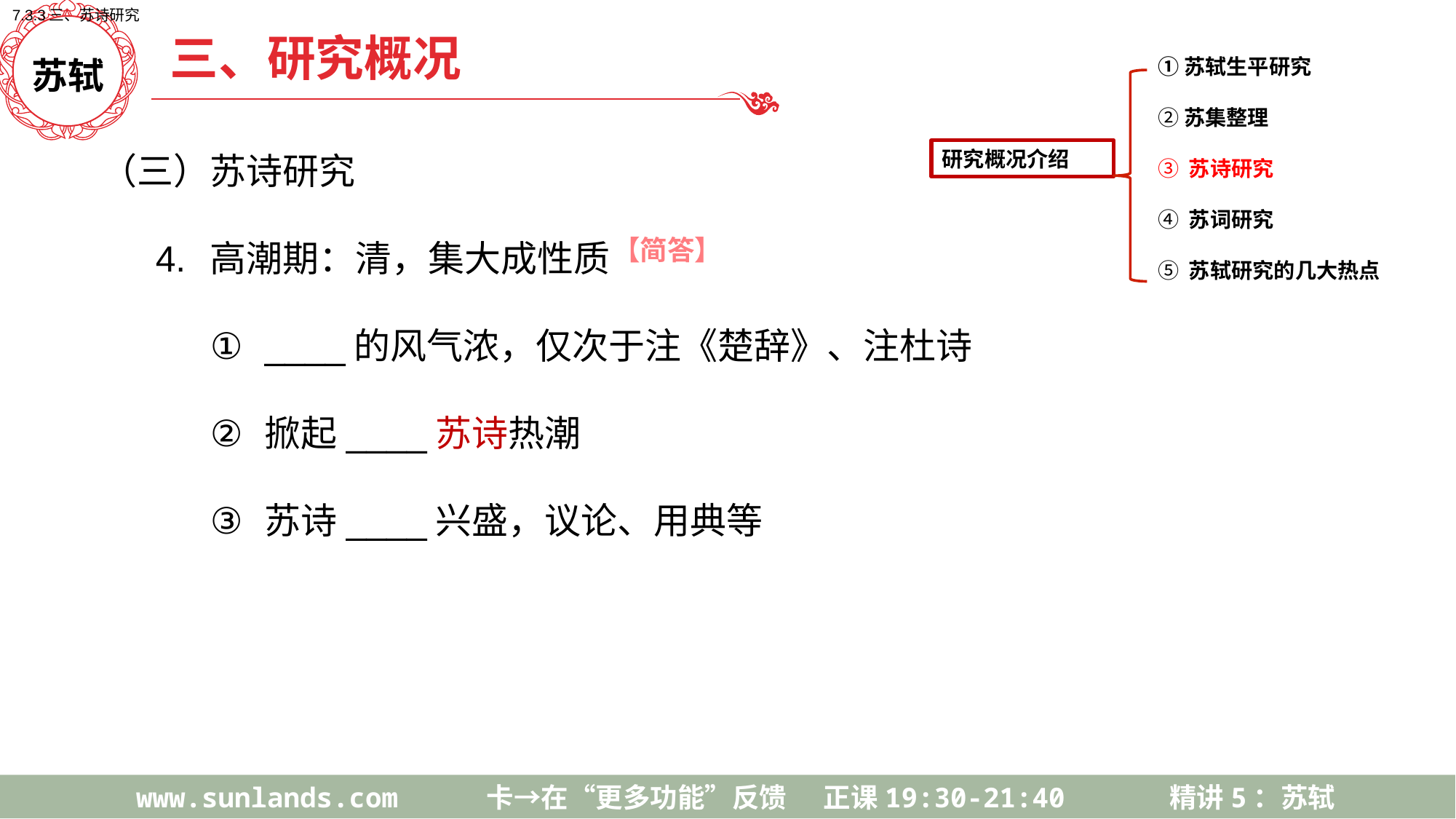

7.3.3三、苏诗研究

三、研究概况
苏轼
①苏轼生平研究

②苏集整理

③ 苏诗研究

④ 苏词研究

⑤ 苏轼研究的几大热点

研究概况介绍

（三）苏诗研究
高潮期：清，集大成性质
____的风气浓，仅次于注《楚辞》、注杜诗
掀起____苏诗热潮
苏诗____兴盛，议论、用典等
【简答】